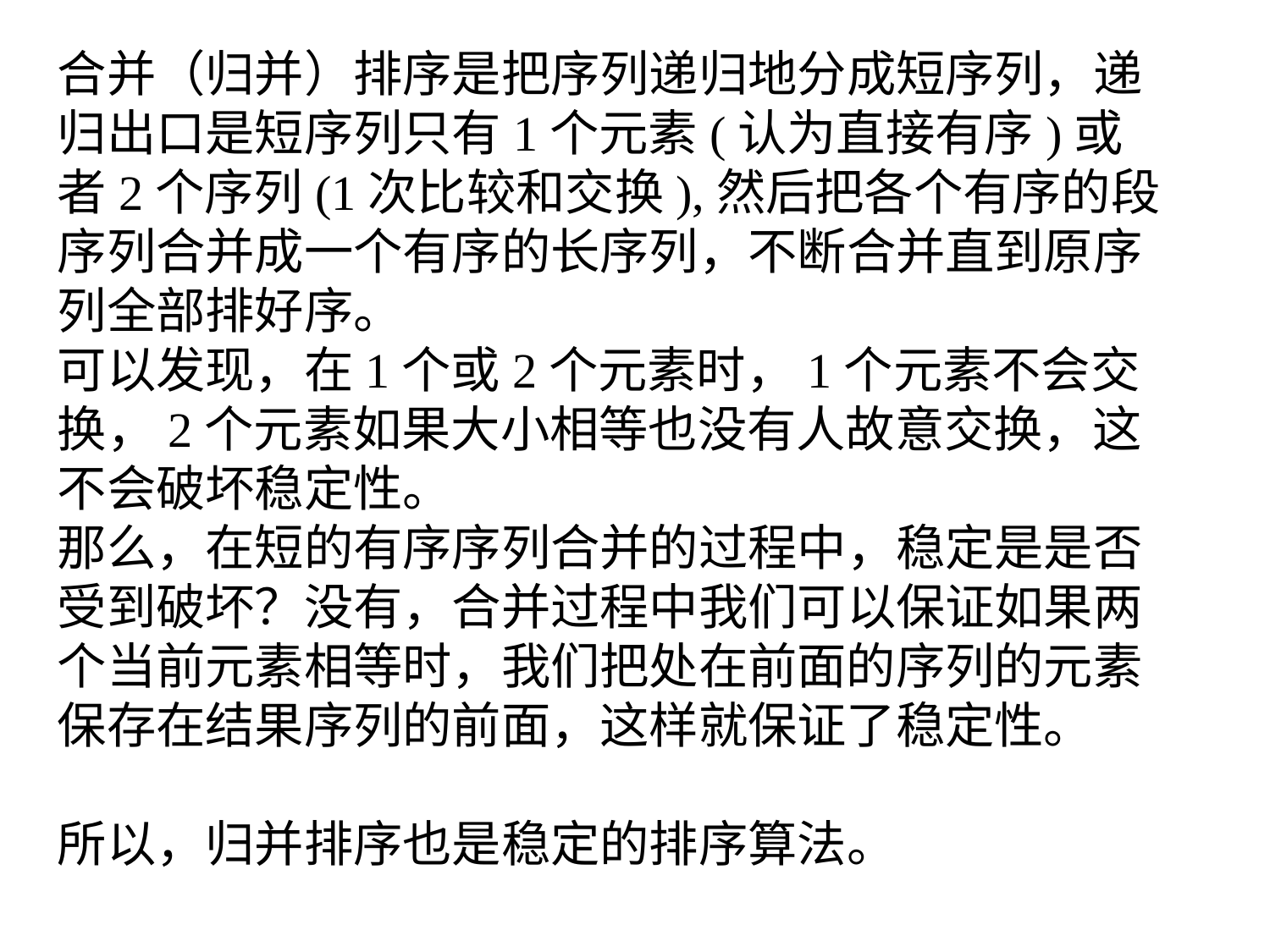

合并（归并）排序是把序列递归地分成短序列，递归出口是短序列只有1个元素(认为直接有序)或者2个序列(1次比较和交换),然后把各个有序的段序列合并成一个有序的长序列，不断合并直到原序列全部排好序。
可以发现，在1个或2个元素时，1个元素不会交换，2个元素如果大小相等也没有人故意交换，这不会破坏稳定性。
那么，在短的有序序列合并的过程中，稳定是是否受到破坏？没有，合并过程中我们可以保证如果两个当前元素相等时，我们把处在前面的序列的元素保存在结果序列的前面，这样就保证了稳定性。

所以，归并排序也是稳定的排序算法。